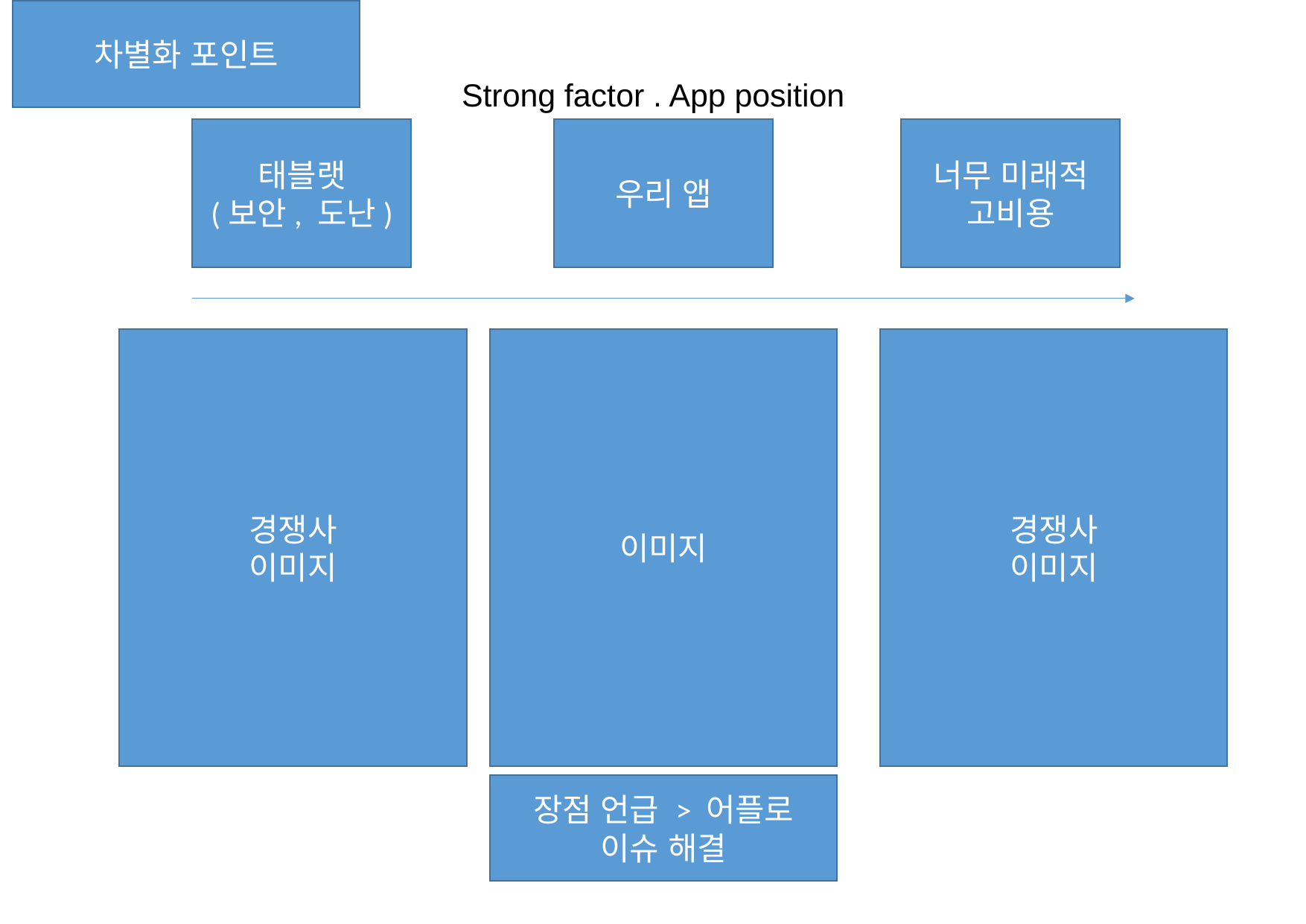

차별화 포인트
Strong factor . App position
태블랫
(보안, 도난)
우리 앱
너무 미래적
고비용
경쟁사
이미지
이미지
경쟁사
이미지
장점 언급 > 어플로 이슈 해결